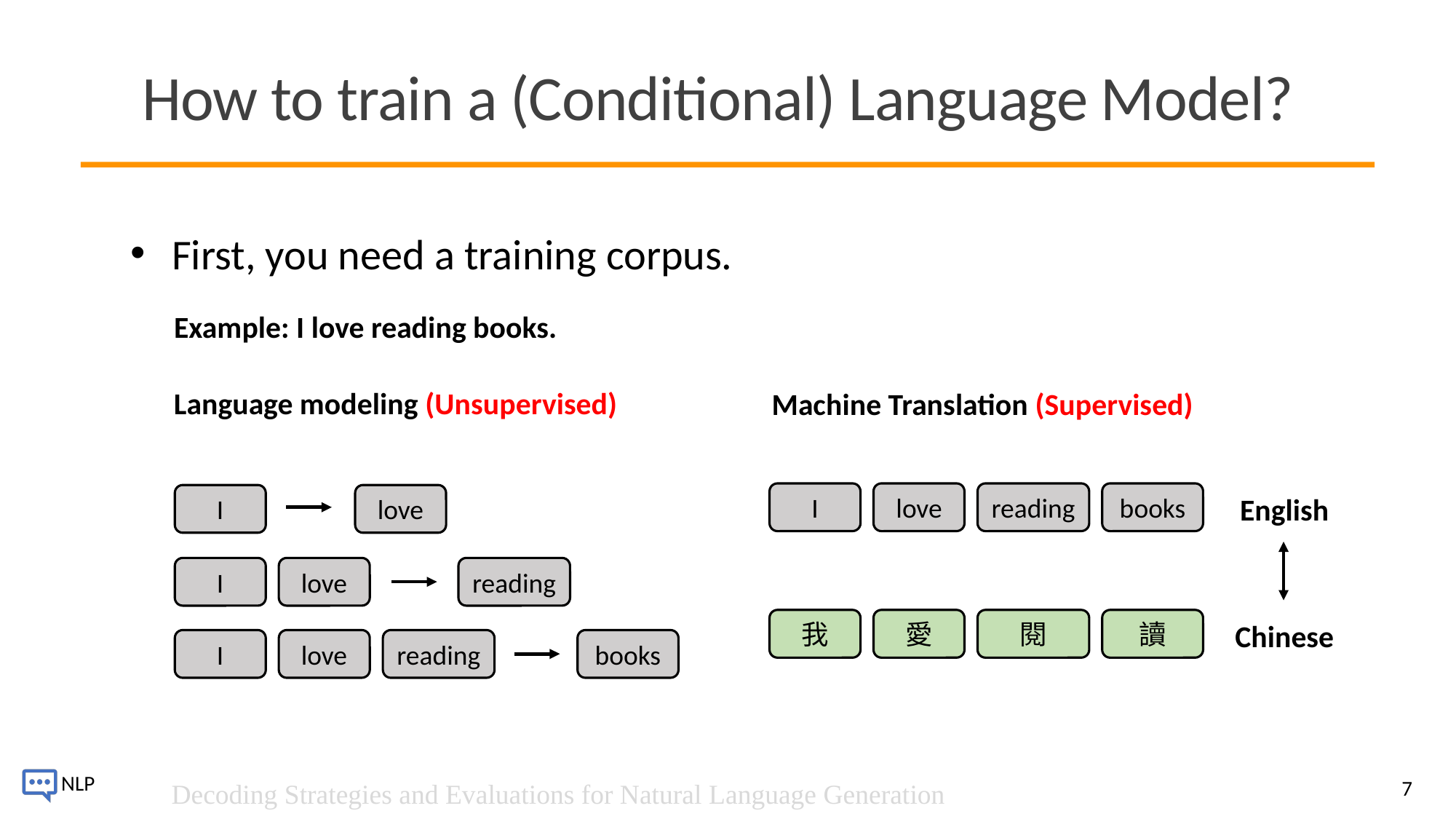

# How to train a (Conditional) Language Model?
First, you need a training corpus.
Example: I love reading books.
Language modeling (Unsupervised)
Machine Translation (Supervised)
I
love
reading
books
I
love
English
I
love
reading
我
愛
閱
讀
Chinese
I
love
reading
books
7
Decoding Strategies and Evaluations for Natural Language Generation